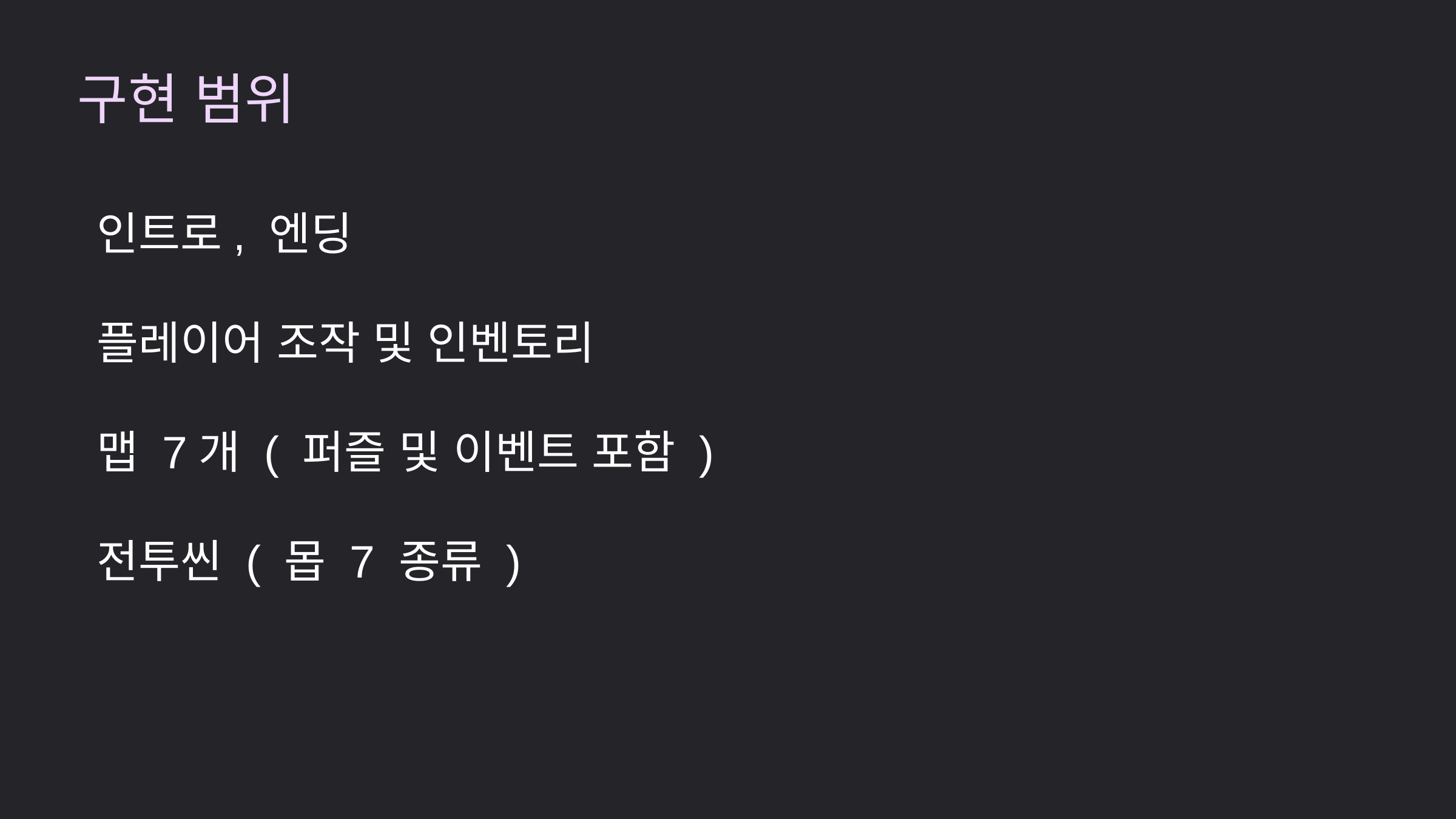

구현 범위
인트로, 엔딩

플레이어 조작 및 인벤토리

맵 7개 ( 퍼즐 및 이벤트 포함 )

전투씬 ( 몹 7 종류 )